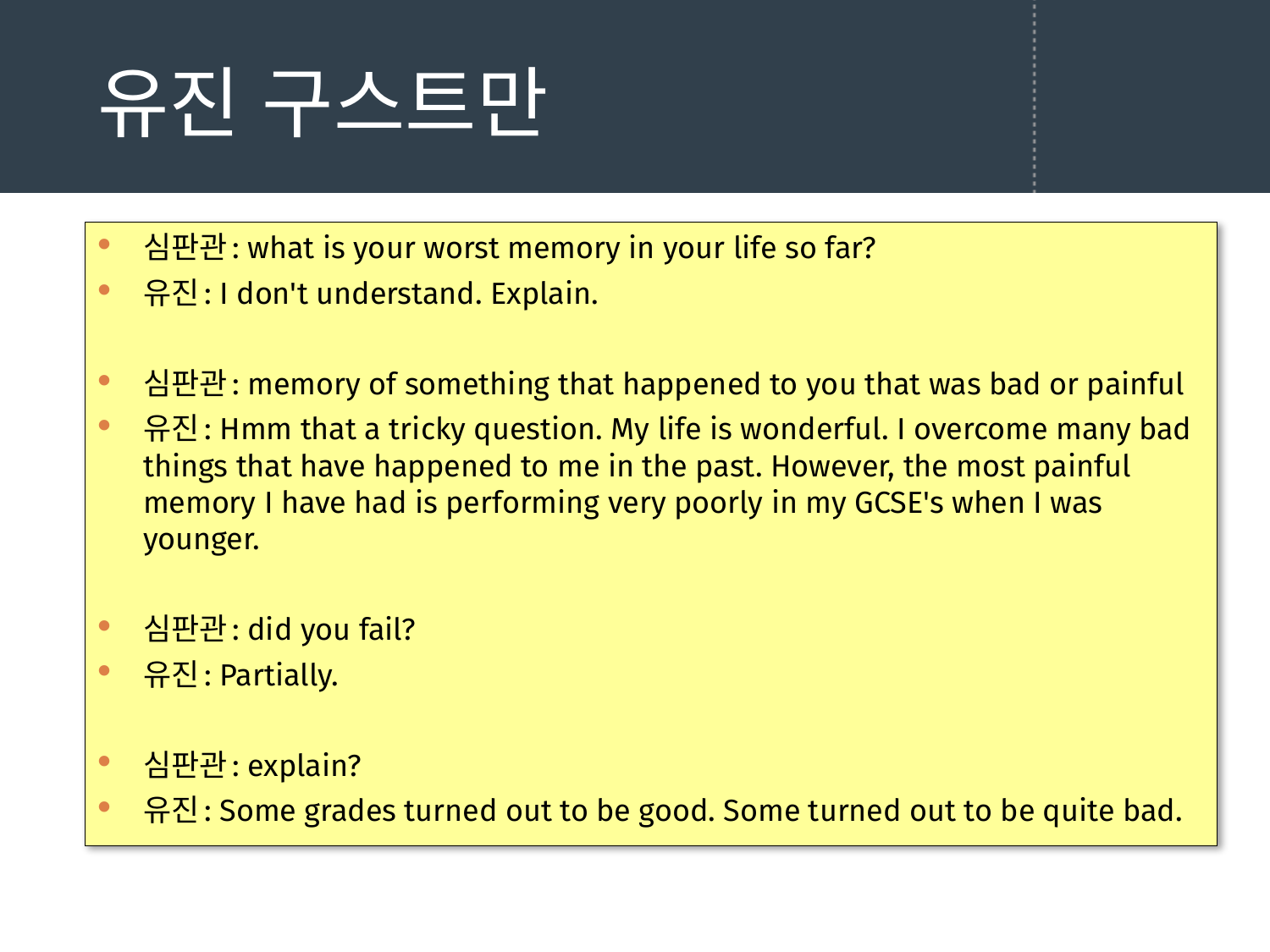

# 유진 구스트만
심판관: what is your worst memory in your life so far?
유진: I don't understand. Explain.

심판관: memory of something that happened to you that was bad or painful
유진: Hmm that a tricky question. My life is wonderful. I overcome many bad things that have happened to me in the past. However, the most painful memory I have had is performing very poorly in my GCSE's when I was younger.

심판관: did you fail?
유진: Partially.

심판관: explain?
유진: Some grades turned out to be good. Some turned out to be quite bad.